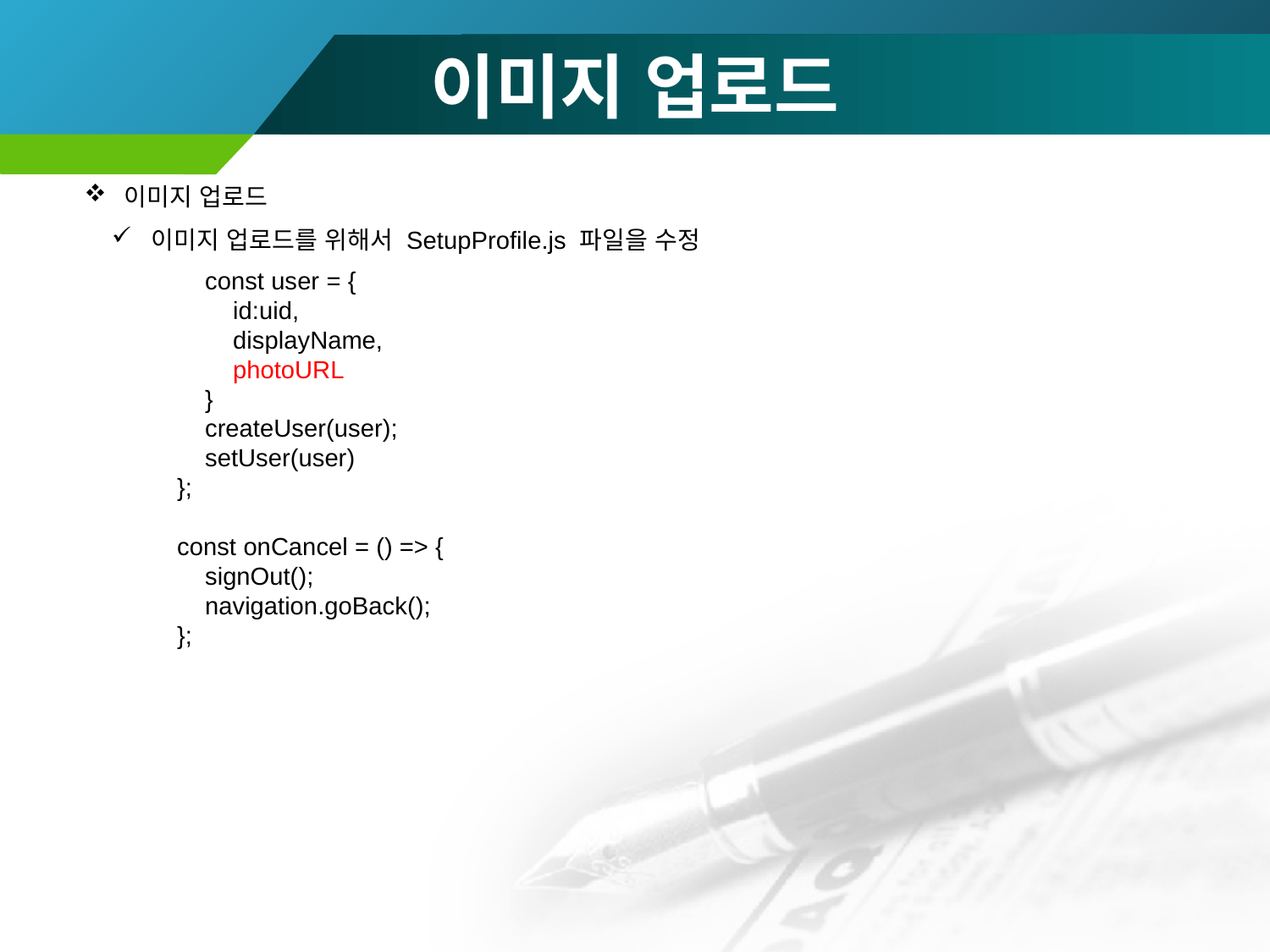

# 이미지 업로드
이미지 업로드
이미지 업로드를 위해서 SetupProfile.js 파일을 수정
        const user = {
            id:uid,
            displayName,
            photoURL
        }
        createUser(user);
        setUser(user)
    };

    const onCancel = () => {
        signOut();
        navigation.goBack();
    };